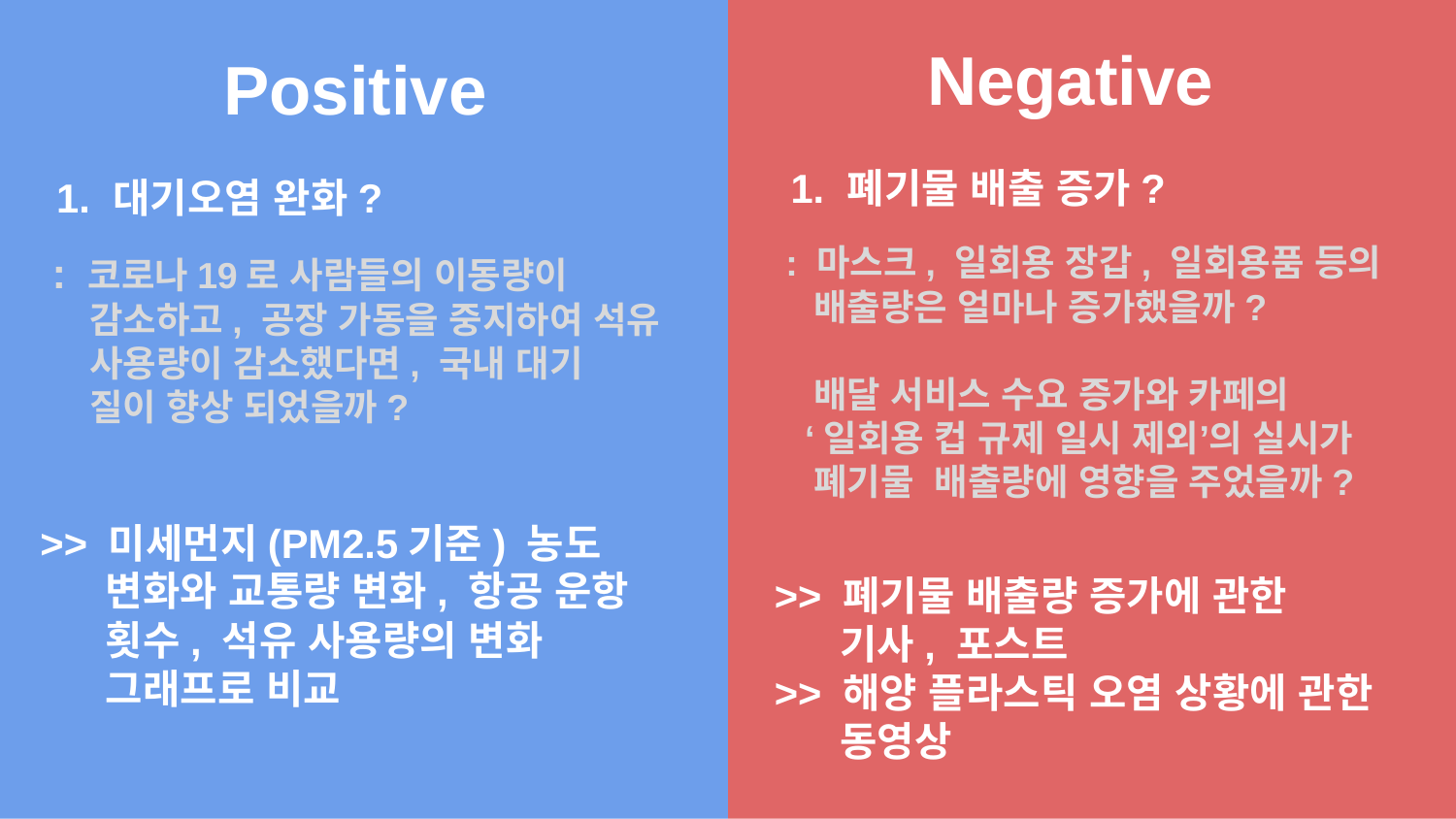

Negative
Positive

폐기물 배출 증가?

 : 마스크, 일회용 장갑, 일회용품 등의
   배출량은 얼마나 증가했을까?

   배달 서비스 수요 증가와 카페의
   ‘일회용 컵 규제 일시 제외’의 실시가
   폐기물  배출량에 영향을 주었을까?

>> 폐기물 배출량 증가에 관한
     기사, 포스트
>> 해양 플라스틱 오염 상황에 관한
     동영상

대기오염 완화?

 : 코로나19로 사람들의 이동량이
    감소하고, 공장 가동을 중지하여 석유
    사용량이 감소했다면, 국내 대기
    질이 향상 되었을까?

>> 미세먼지(PM2.5기준) 농도
     변화와 교통량 변화, 항공 운항
     횟수, 석유 사용량의 변화
     그래프로 비교